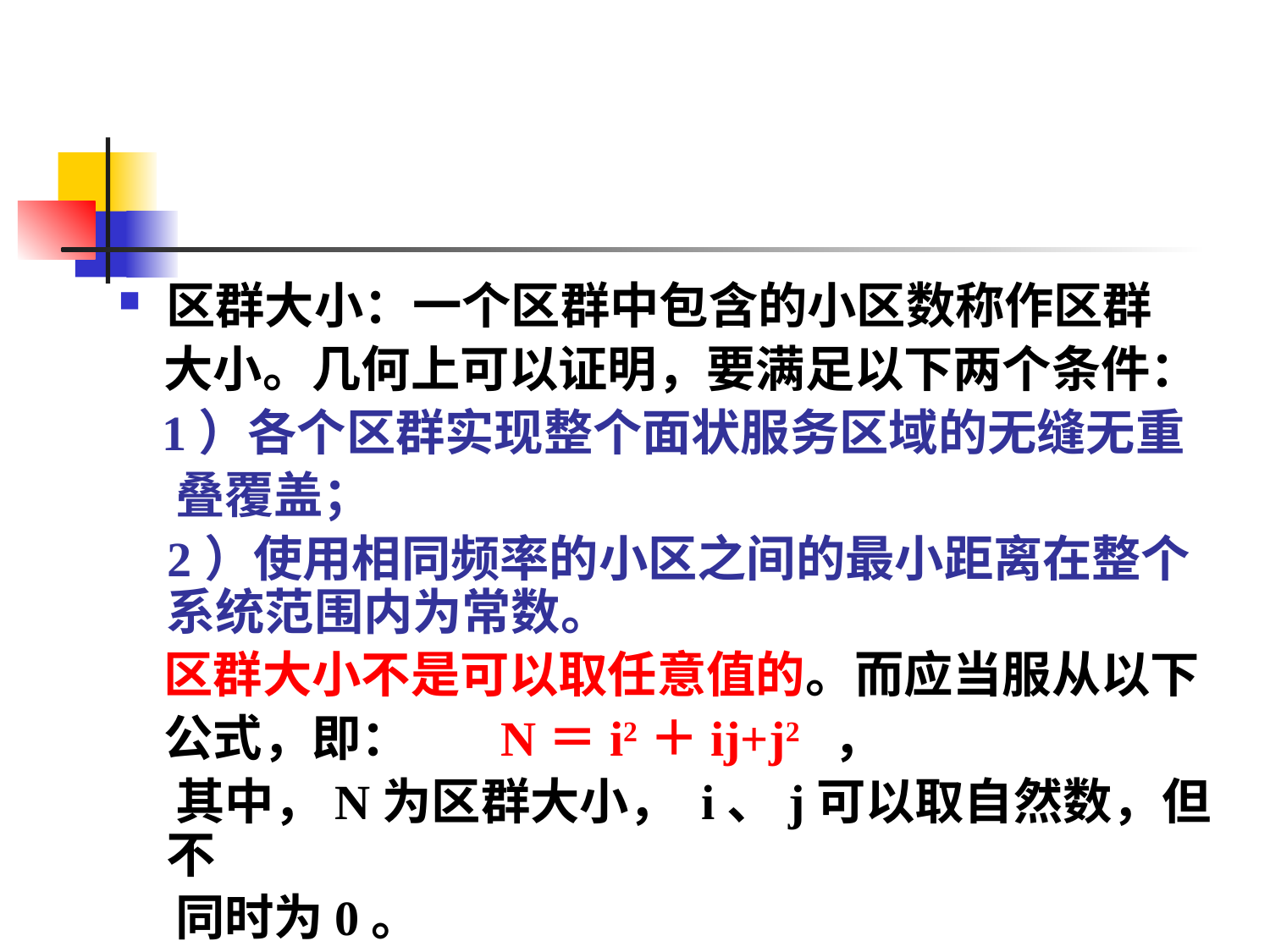

区群大小：一个区群中包含的小区数称作区群
   大小。几何上可以证明，要满足以下两个条件：
   1）各个区群实现整个面状服务区域的无缝无重
    叠覆盖；
    2）使用相同频率的小区之间的最小距离在整个系统范围内为常数。
   区群大小不是可以取任意值的。而应当服从以下
   公式，即：       N＝i2＋ij+j2   ，
    其中，N为区群大小， i、j可以取自然数，但不
    同时为0。